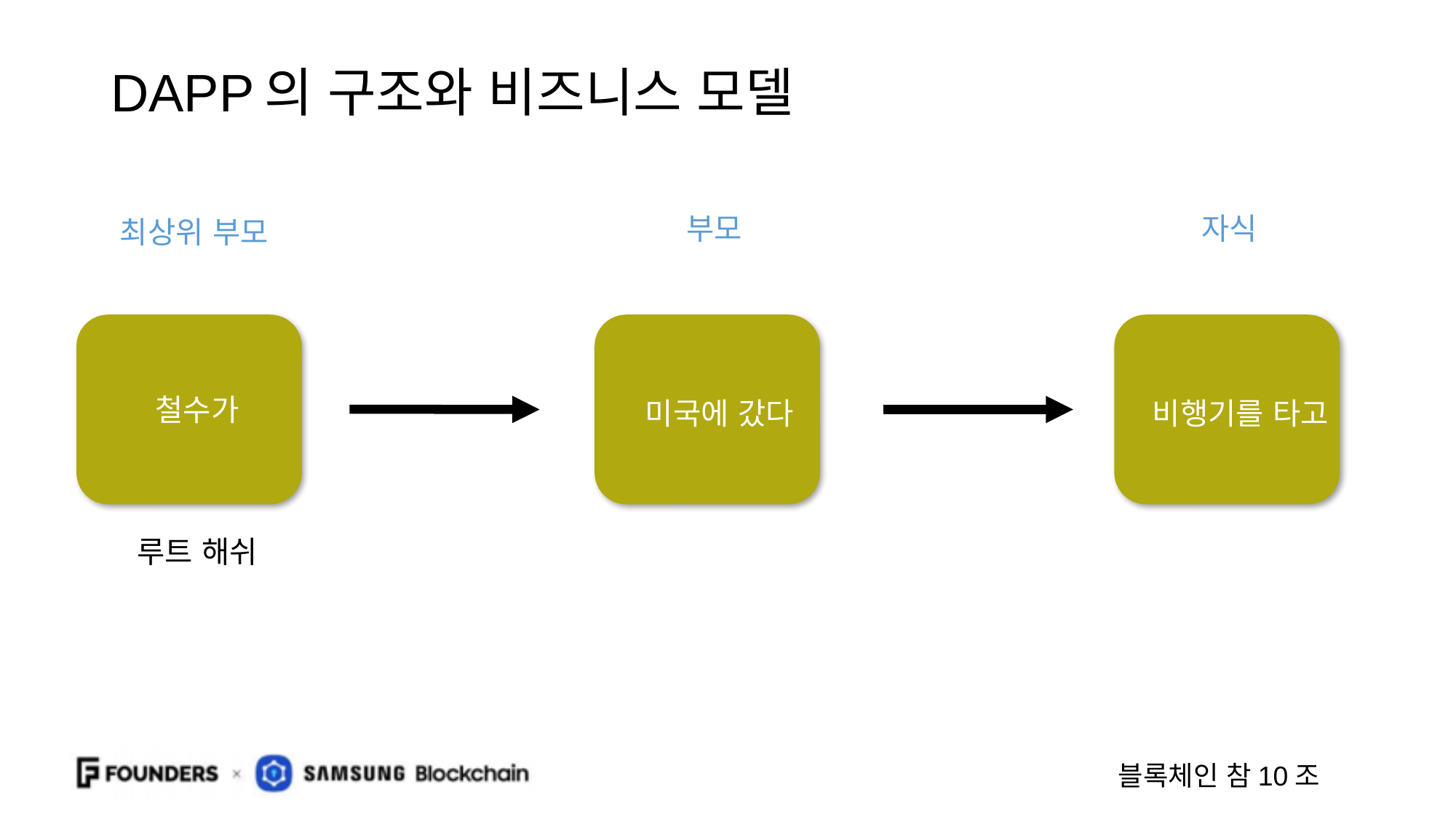

# DAPP의 구조와 비즈니스 모델
자식
 부모
최상위 부모

철수가
미국에 갔다
비행기를 타고
루트 해쉬
블록체인 참10조